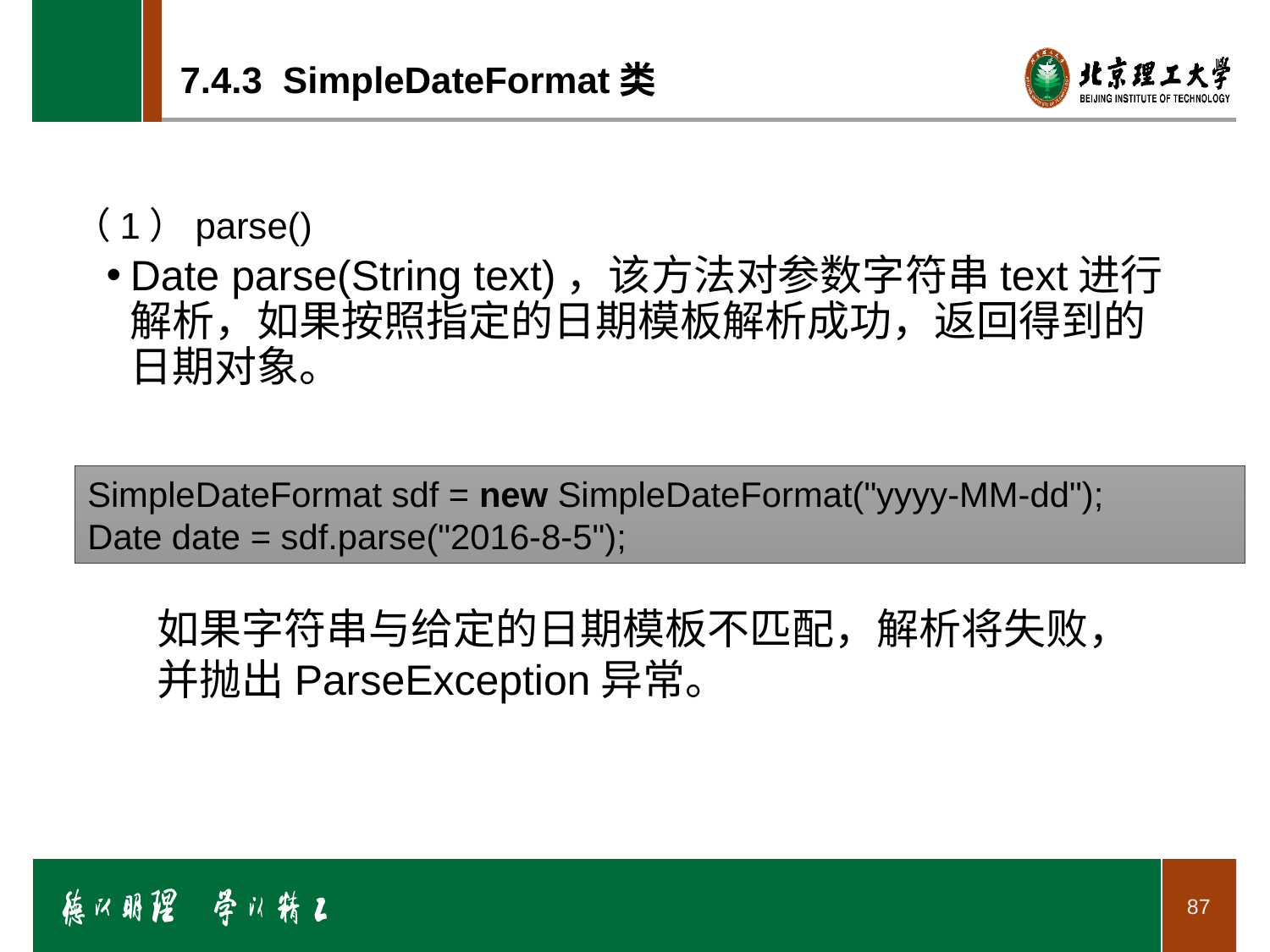

# 7.4.3  SimpleDateFormat类
（1）parse()
Date parse(String text)，该方法对参数字符串text进行解析，如果按照指定的日期模板解析成功，返回得到的日期对象。

SimpleDateFormat sdf = new SimpleDateFormat("yyyy-MM-dd");
Date date = sdf.parse("2016-8-5");
如果字符串与给定的日期模板不匹配，解析将失败，并抛出ParseException异常。